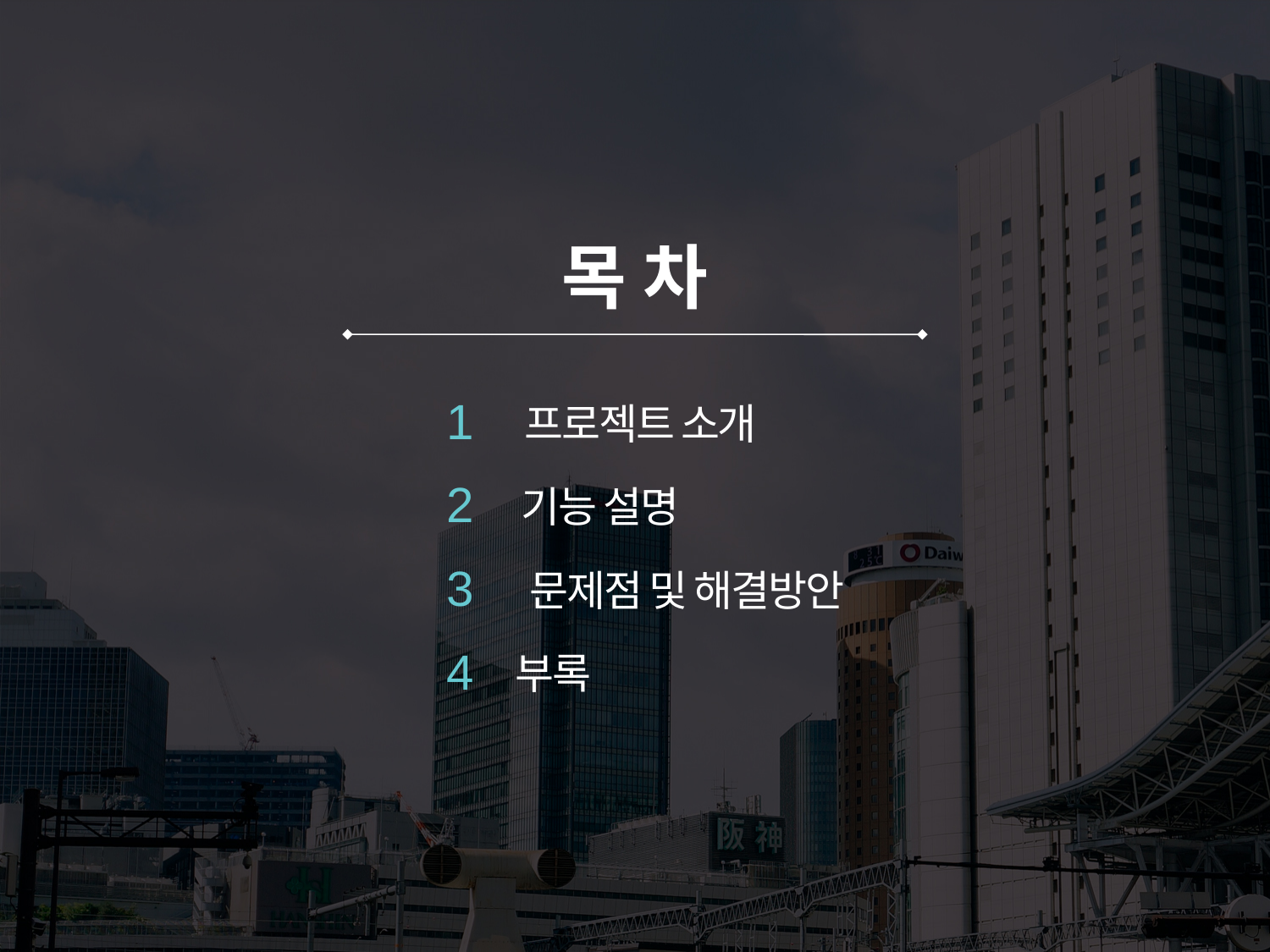

목 차

1
프로젝트 소개
2
기능 설명
3
문제점 및 해결방안
부록
4